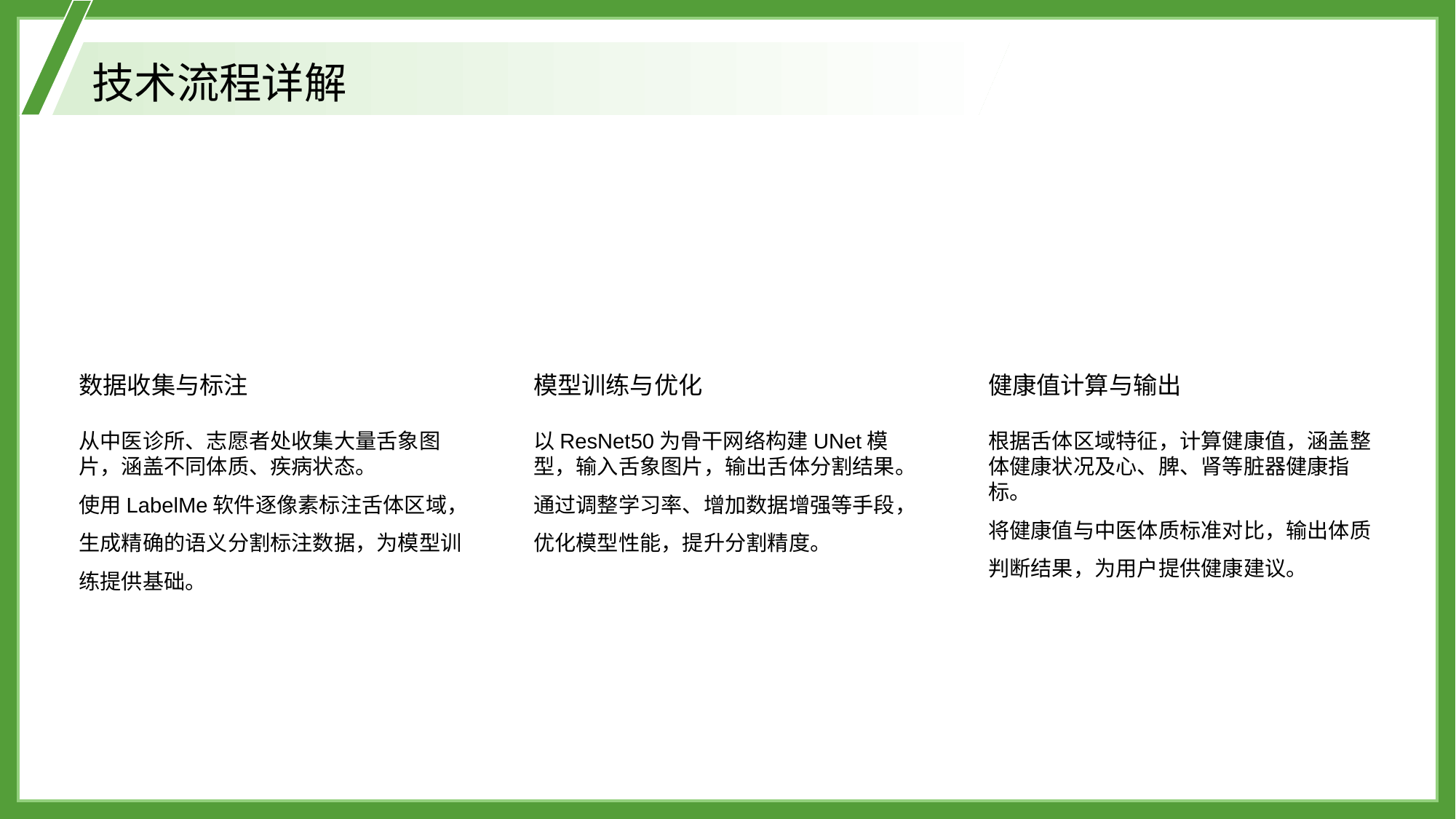

技术流程详解
01
02
03
数据收集与标注
模型训练与优化
健康值计算与输出
从中医诊所、志愿者处收集大量舌象图片，涵盖不同体质、疾病状态。
使用LabelMe软件逐像素标注舌体区域，生成精确的语义分割标注数据，为模型训练提供基础。
以ResNet50为骨干网络构建UNet模型，输入舌象图片，输出舌体分割结果。
通过调整学习率、增加数据增强等手段，优化模型性能，提升分割精度。
根据舌体区域特征，计算健康值，涵盖整体健康状况及心、脾、肾等脏器健康指标。
将健康值与中医体质标准对比，输出体质判断结果，为用户提供健康建议。